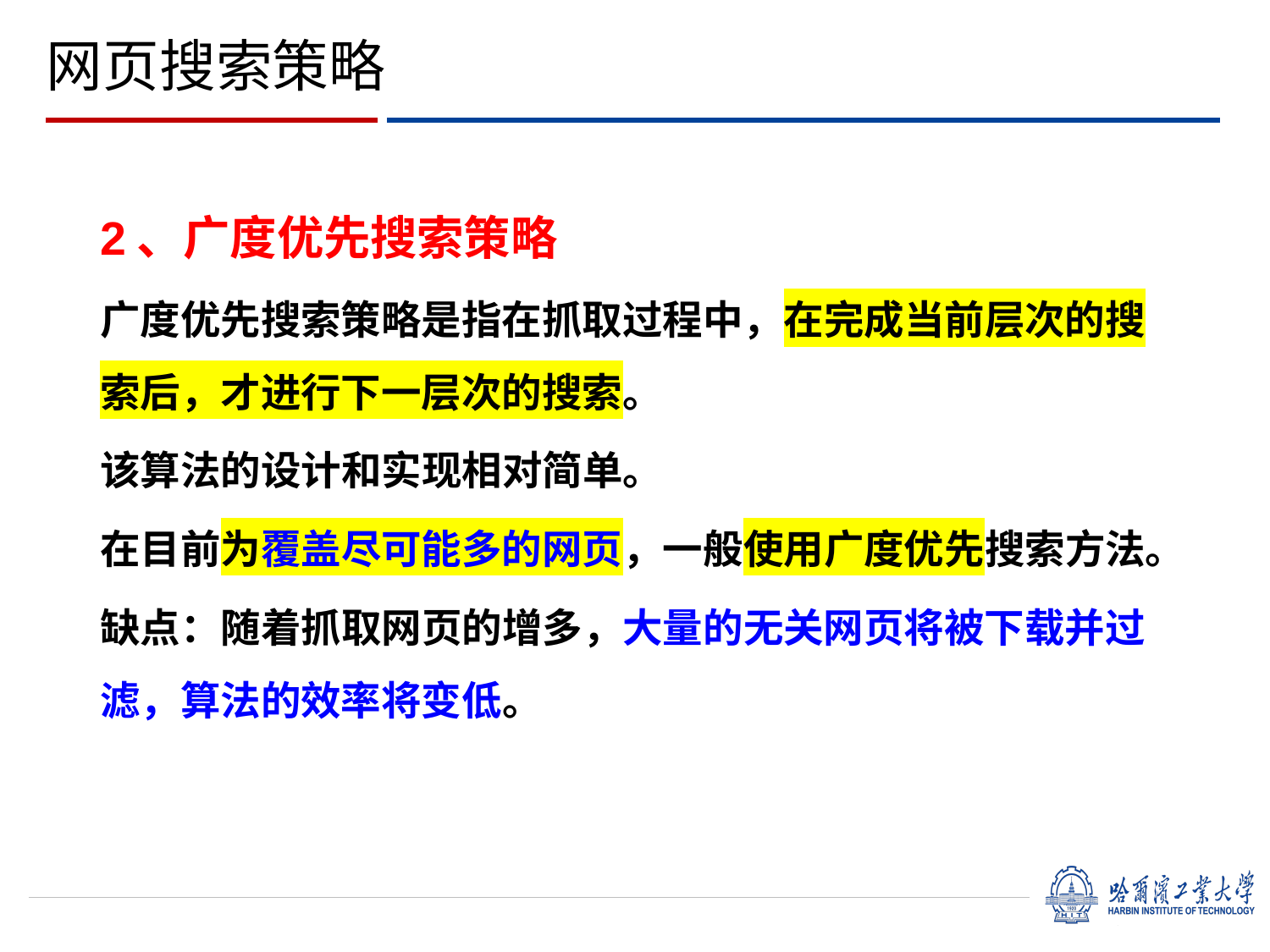

网页搜索策略
2、广度优先搜索策略
广度优先搜索策略是指在抓取过程中，在完成当前层次的搜索后，才进行下一层次的搜索。
该算法的设计和实现相对简单。
在目前为覆盖尽可能多的网页，一般使用广度优先搜索方法。
缺点：随着抓取网页的增多，大量的无关网页将被下载并过滤，算法的效率将变低。